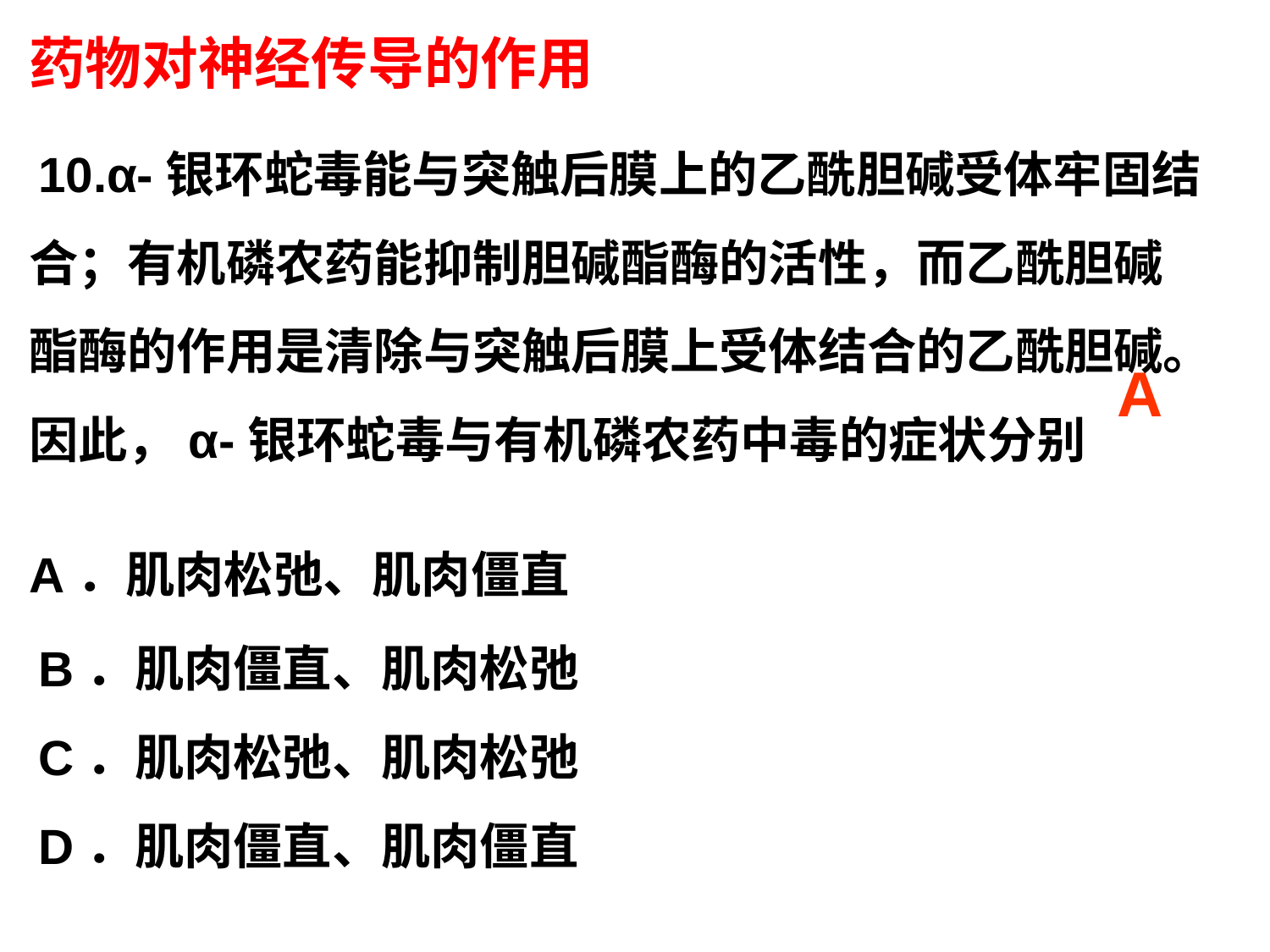

药物对神经传导的作用
10.α-银环蛇毒能与突触后膜上的乙酰胆碱受体牢固结合；有机磷农药能抑制胆碱酯酶的活性，而乙酰胆碱酯酶的作用是清除与突触后膜上受体结合的乙酰胆碱。因此，α-银环蛇毒与有机磷农药中毒的症状分别  A．肌肉松弛、肌肉僵直
B．肌肉僵直、肌肉松弛
C．肌肉松弛、肌肉松弛
D．肌肉僵直、肌肉僵直
A